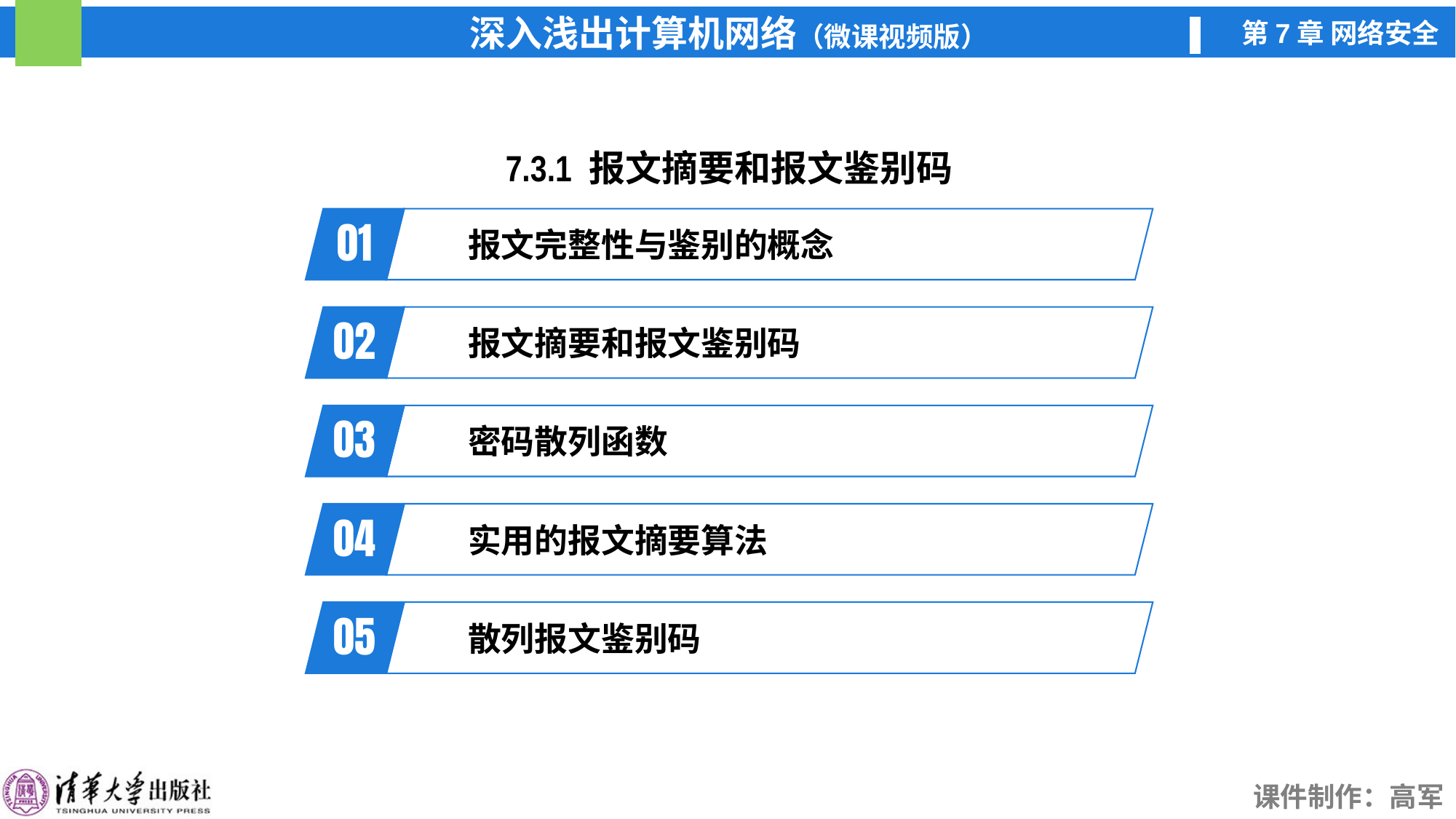

7.3.1 报文摘要和报文鉴别码
01
报文完整性与鉴别的概念
02
报文摘要和报文鉴别码
03
密码散列函数
04
实用的报文摘要算法
05
散列报文鉴别码